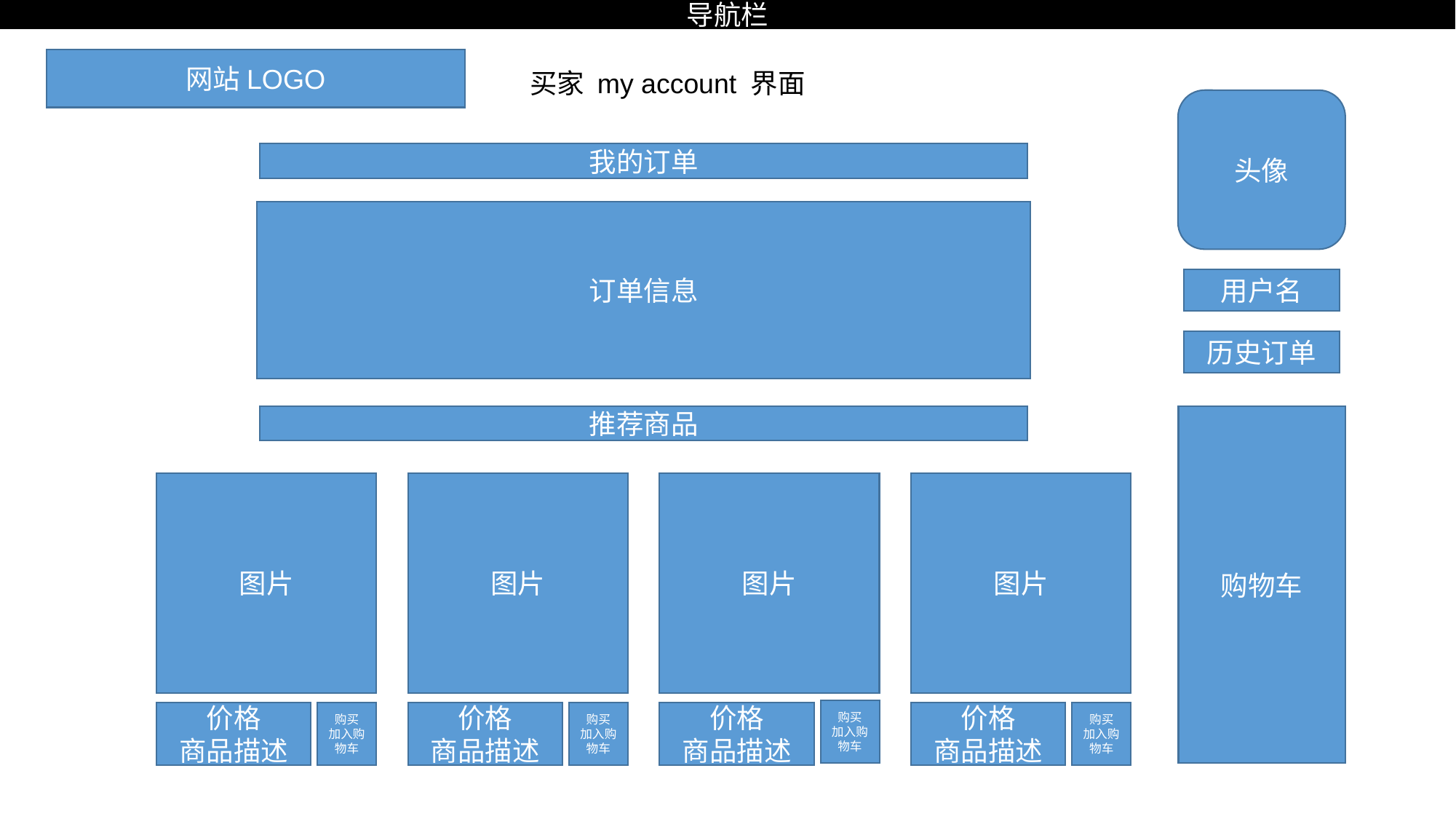

导航栏
网站LOGO
买家 my account 界面
头像
我的订单
订单信息
用户名
历史订单
推荐商品
购物车
图片
图片
图片
图片
价格
商品描述
价格
商品描述
价格
商品描述
价格
商品描述
购买
加入购物车
购买
加入购物车
购买
加入购物车
购买
加入购物车